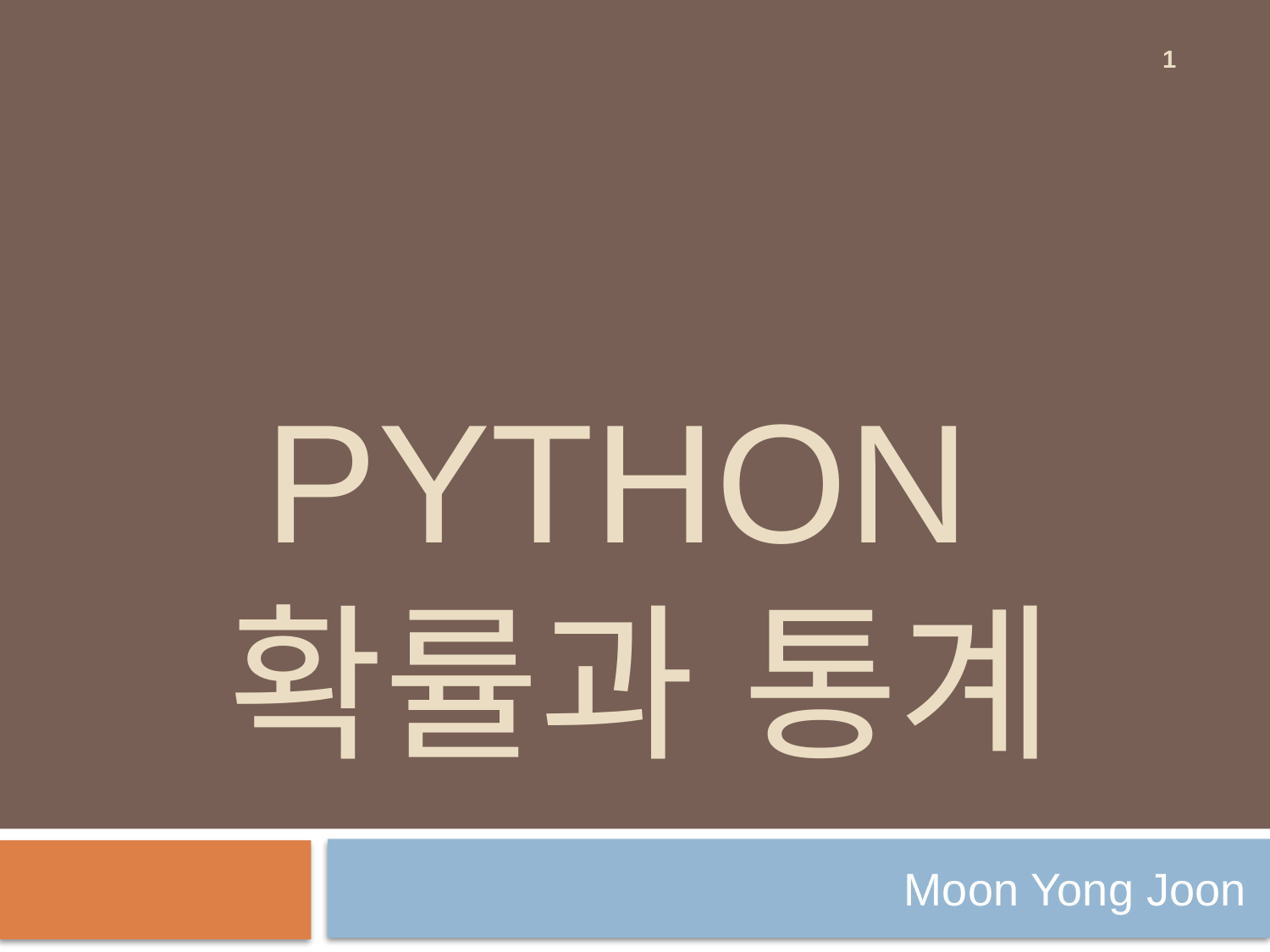

1
# Python 확률과 통계
Moon Yong Joon